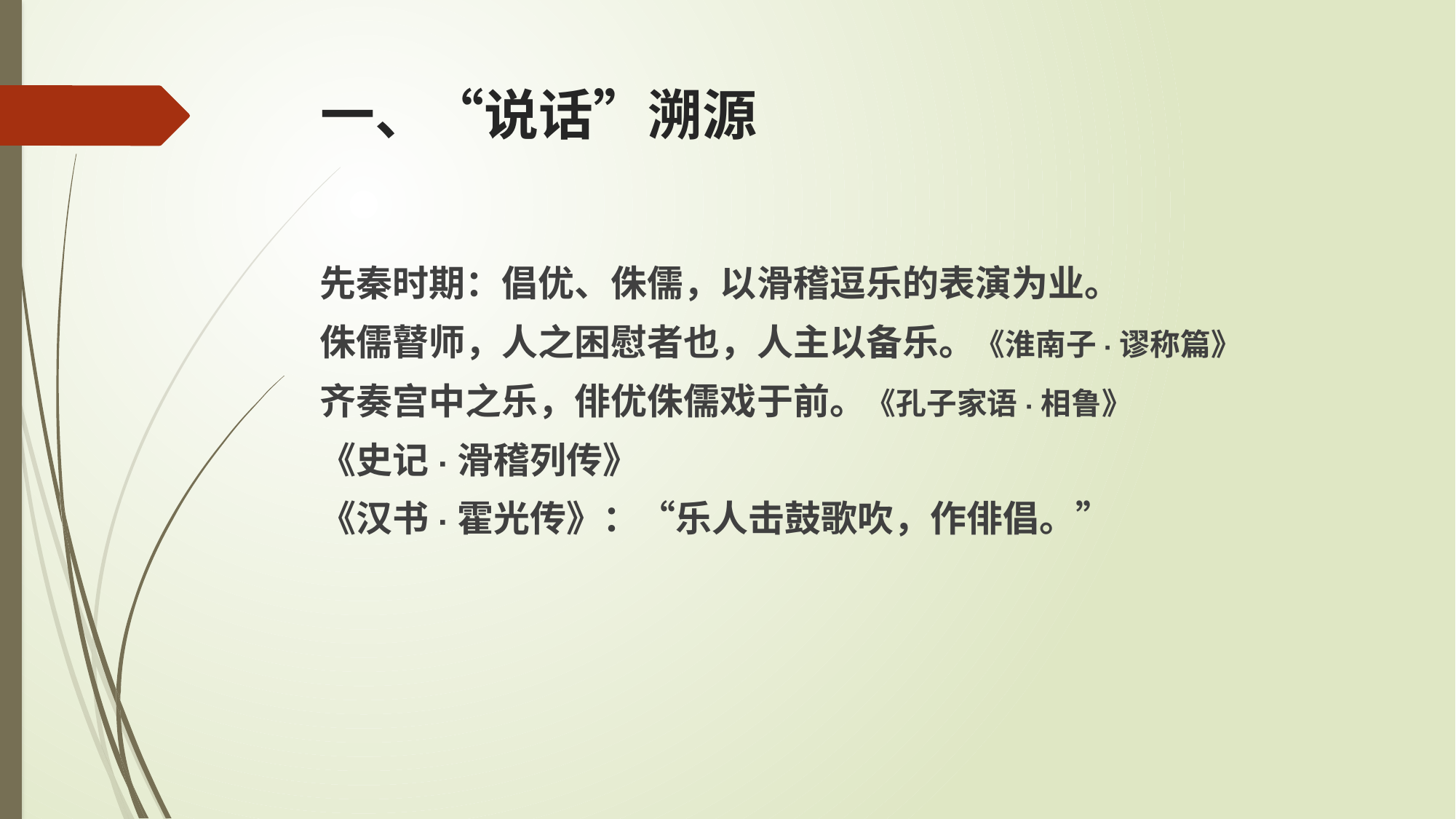

# 一、“说话”溯源
先秦时期：倡优、侏儒，以滑稽逗乐的表演为业。
侏儒瞽师，人之困慰者也，人主以备乐。《淮南子·谬称篇》
齐奏宫中之乐，俳优侏儒戏于前。《孔子家语·相鲁》
《史记·滑稽列传》
《汉书·霍光传》：“乐人击鼓歌吹，作俳倡。”